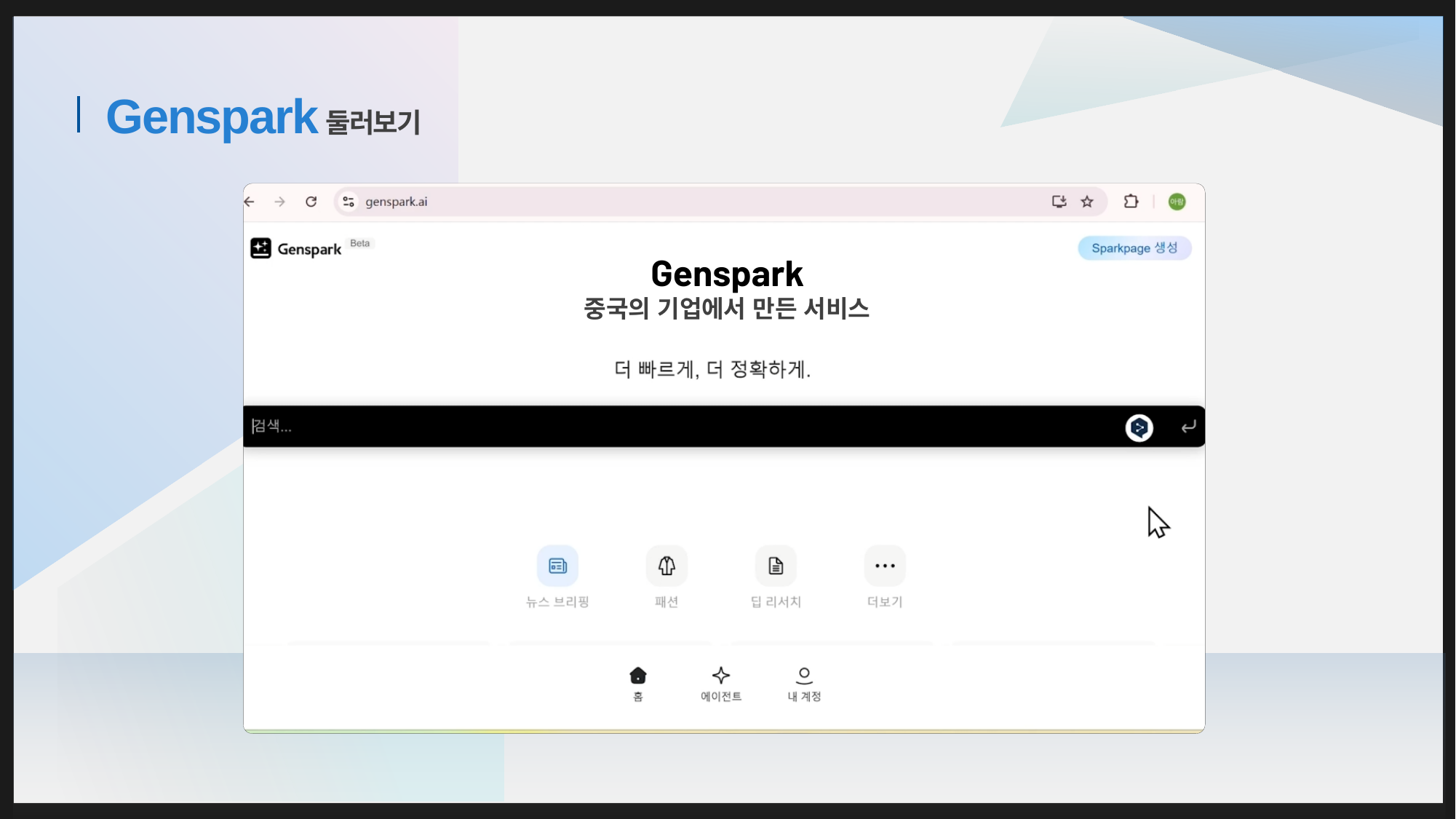

둘러보기
# Genspark

Genspark
중국의 기업에서 만든 서비스